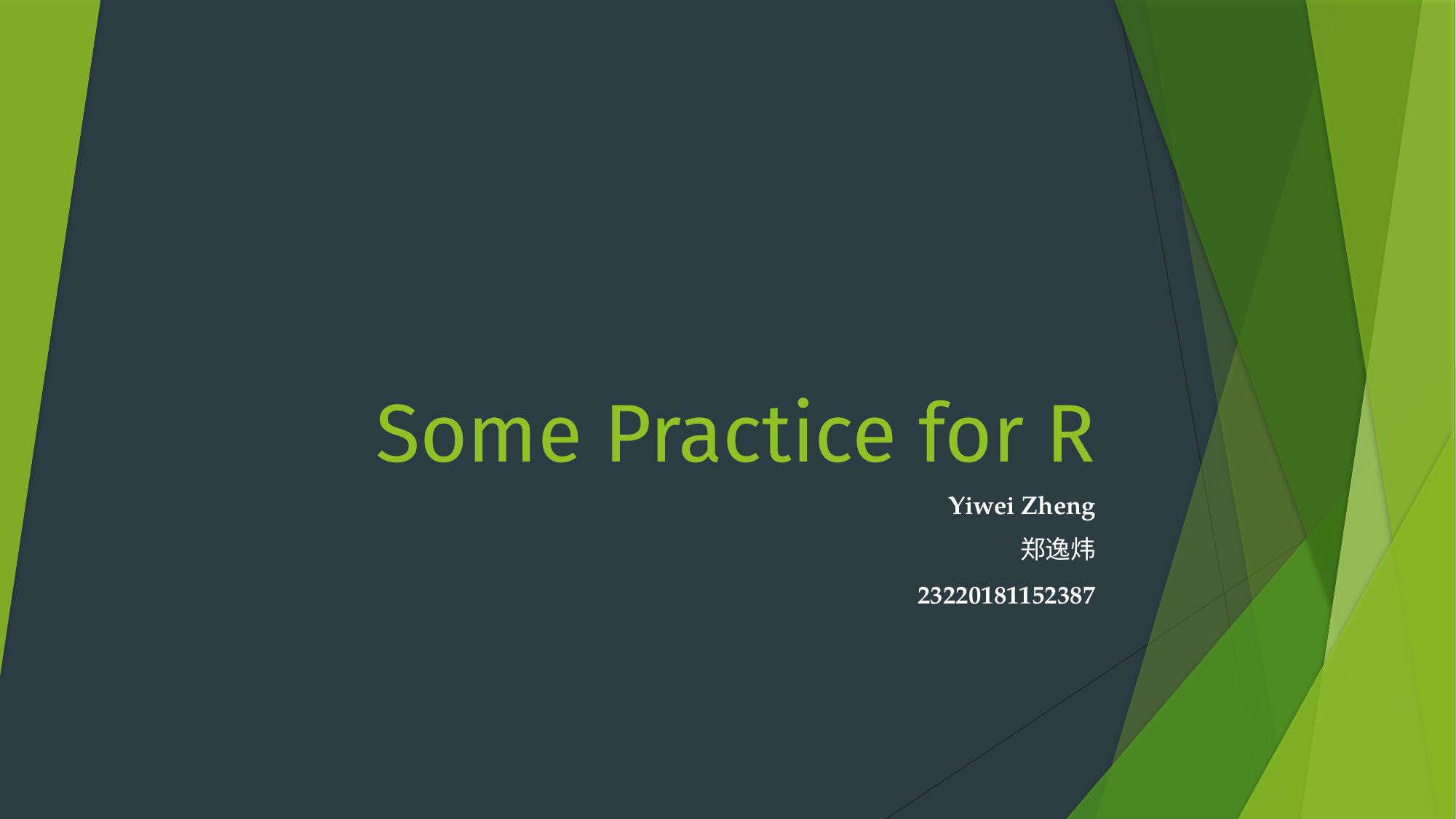

# Some Practice for R
Yiwei Zheng
郑逸炜
23220181152387